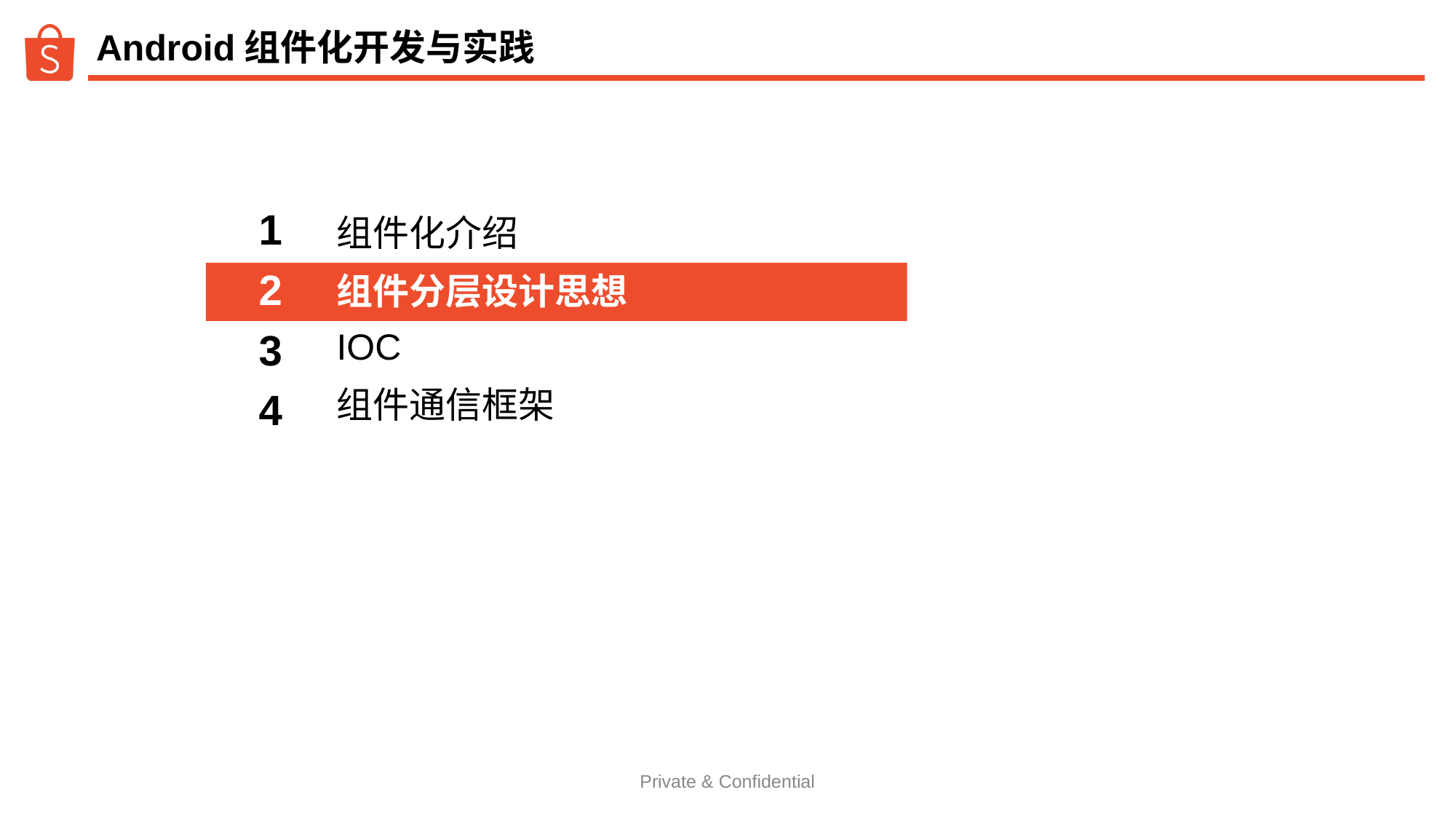

# Android组件化开发与实践
1
组件化介绍
2
组件分层设计思想

3
IOC
组件通信框架
4
Private & Confidential
7